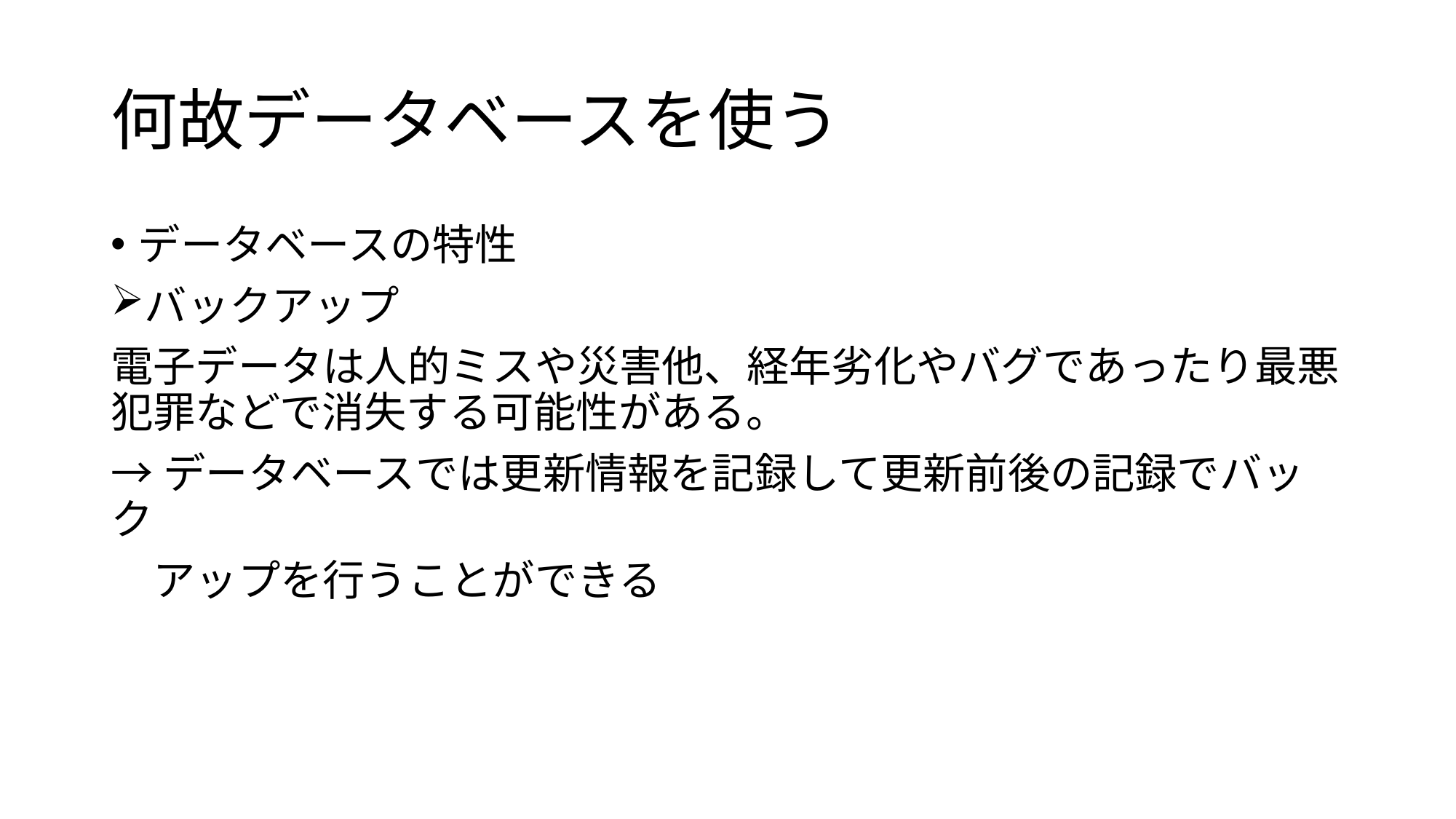

# 何故データベースを使う
データベースの特性
バックアップ
電子データは人的ミスや災害他、経年劣化やバグであったり最悪犯罪などで消失する可能性がある。
→データベースでは更新情報を記録して更新前後の記録でバック
　アップを行うことができる